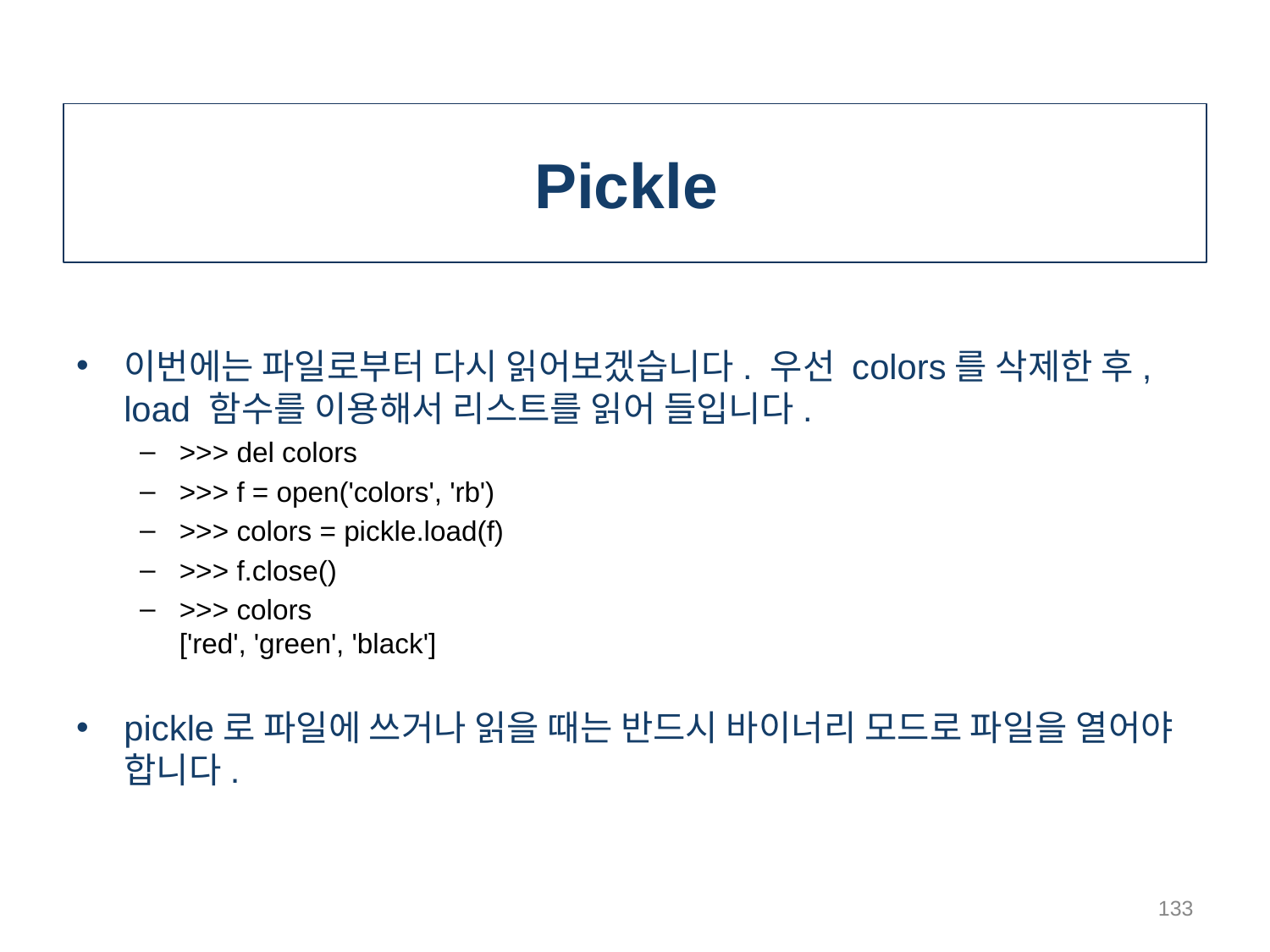

# Pickle
이번에는 파일로부터 다시 읽어보겠습니다. 우선 colors를 삭제한 후, load 함수를 이용해서 리스트를 읽어 들입니다.
>>> del colors
>>> f = open('colors', 'rb')
>>> colors = pickle.load(f)
>>> f.close()
>>> colors
['red', 'green', 'black']

pickle로 파일에 쓰거나 읽을 때는 반드시 바이너리 모드로 파일을 열어야 합니다.
133